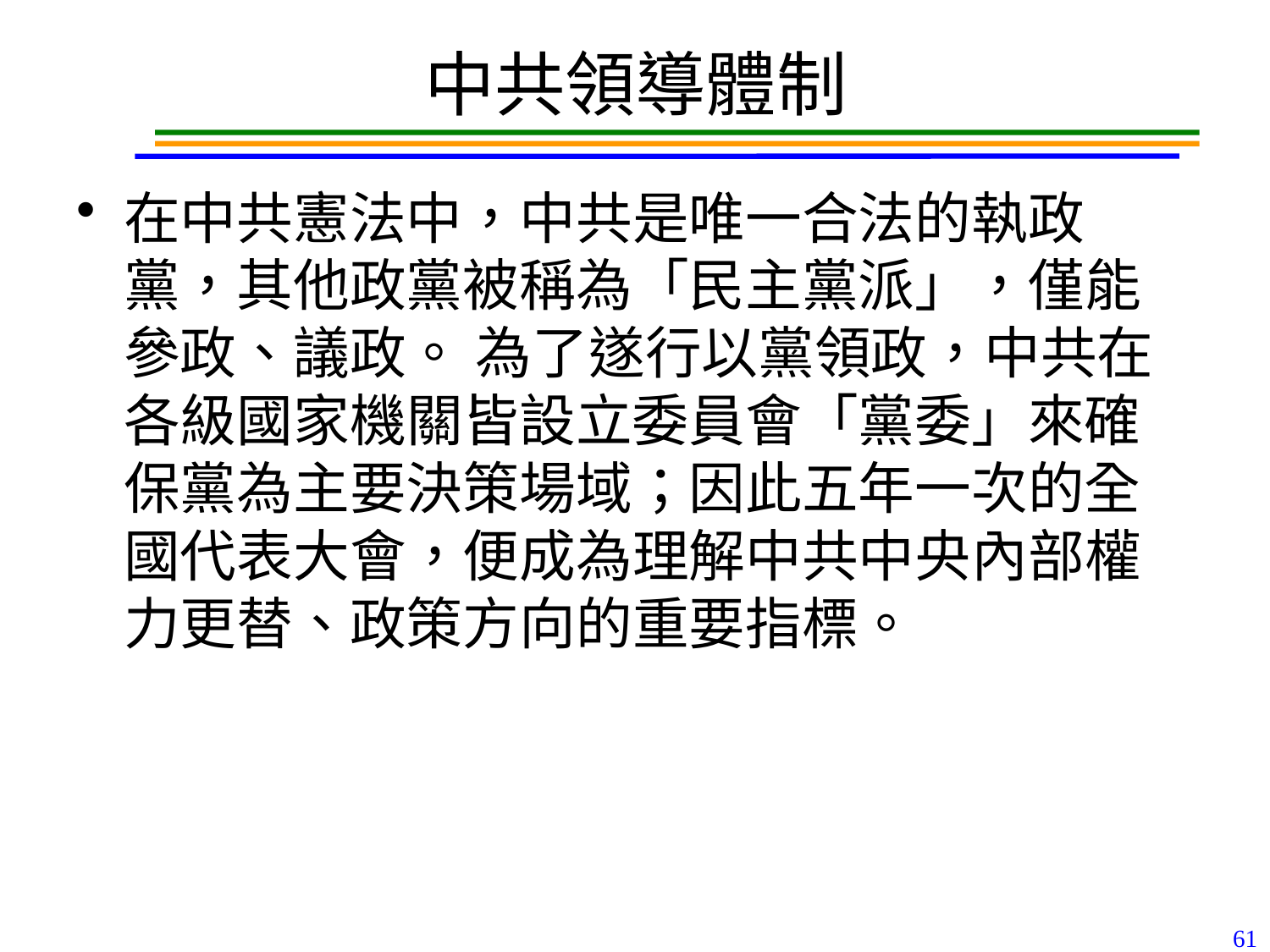

# 中共領導體制
在中共憲法中，中共是唯一合法的執政黨，其他政黨被稱為「民主黨派」，僅能參政、議政。 為了遂行以黨領政，中共在各級國家機關皆設立委員會「黨委」來確保黨為主要決策場域；因此五年一次的全國代表大會，便成為理解中共中央內部權力更替、政策方向的重要指標。

61